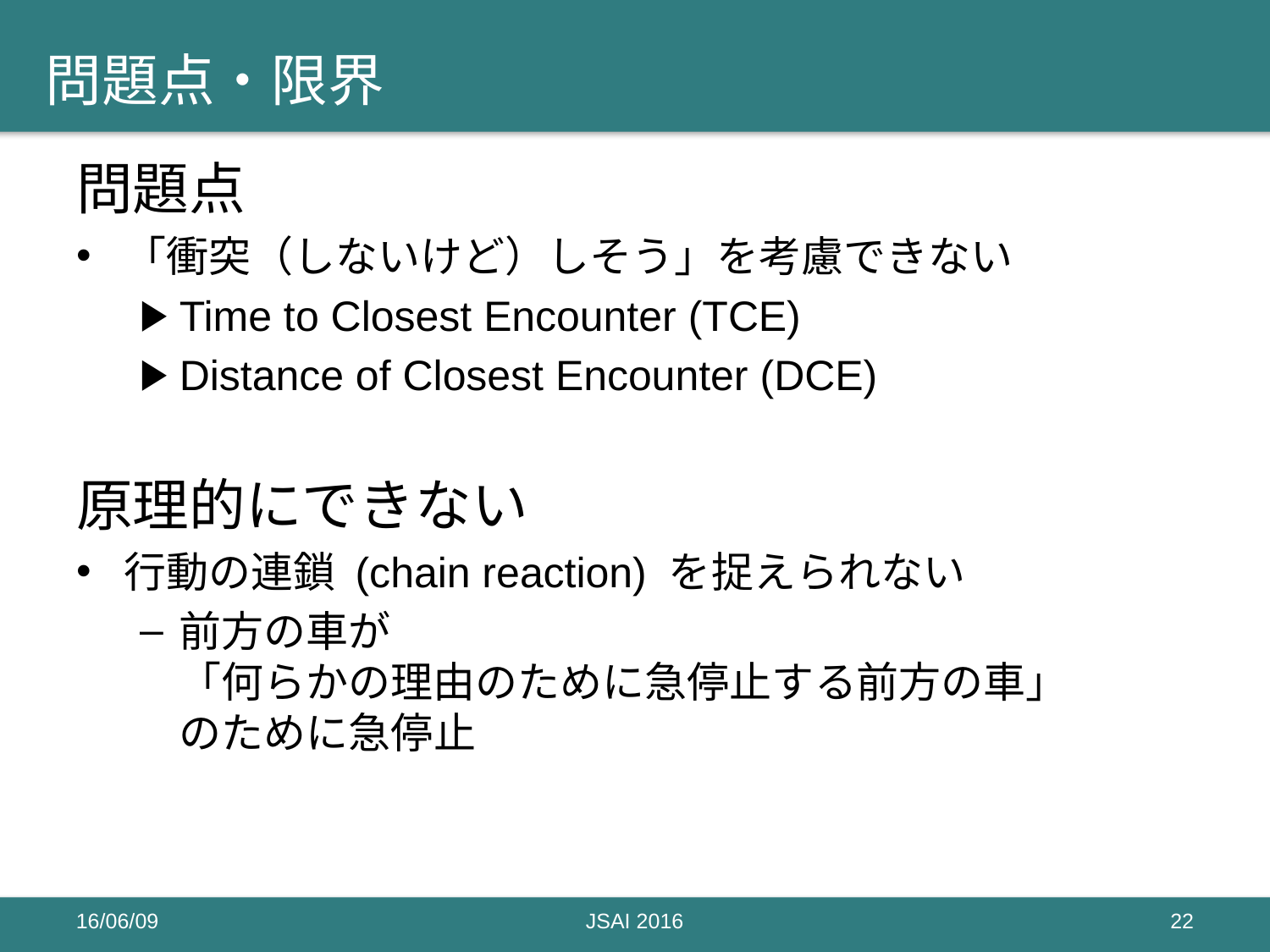

# 問題点・限界
問題点
「衝突（しないけど）しそう」を考慮できない
Time to Closest Encounter (TCE)
Distance of Closest Encounter (DCE)

原理的にできない
行動の連鎖 (chain reaction) を捉えられない
前方の車が
「何らかの理由のために急停止する前方の車」
のために急停止
16/06/09
JSAI 2016
22